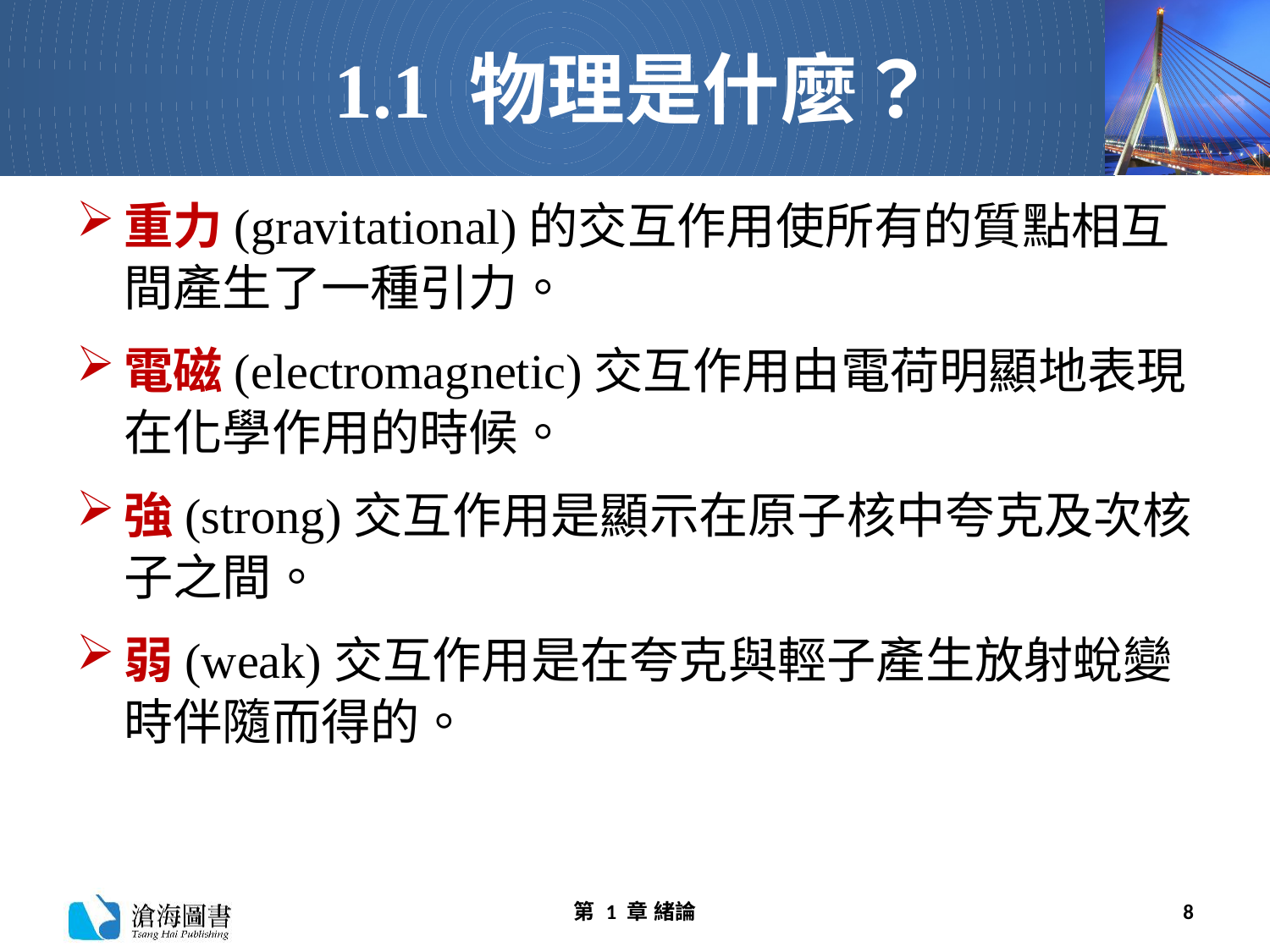

# 1.1 物理是什麼？
重力(gravitational)的交互作用使所有的質點相互間產生了一種引力。
電磁(electromagnetic)交互作用由電荷明顯地表現在化學作用的時候。
強(strong)交互作用是顯示在原子核中夸克及次核子之間。
弱(weak)交互作用是在夸克與輕子產生放射蛻變時伴隨而得的。

第 1 章 緒論
8